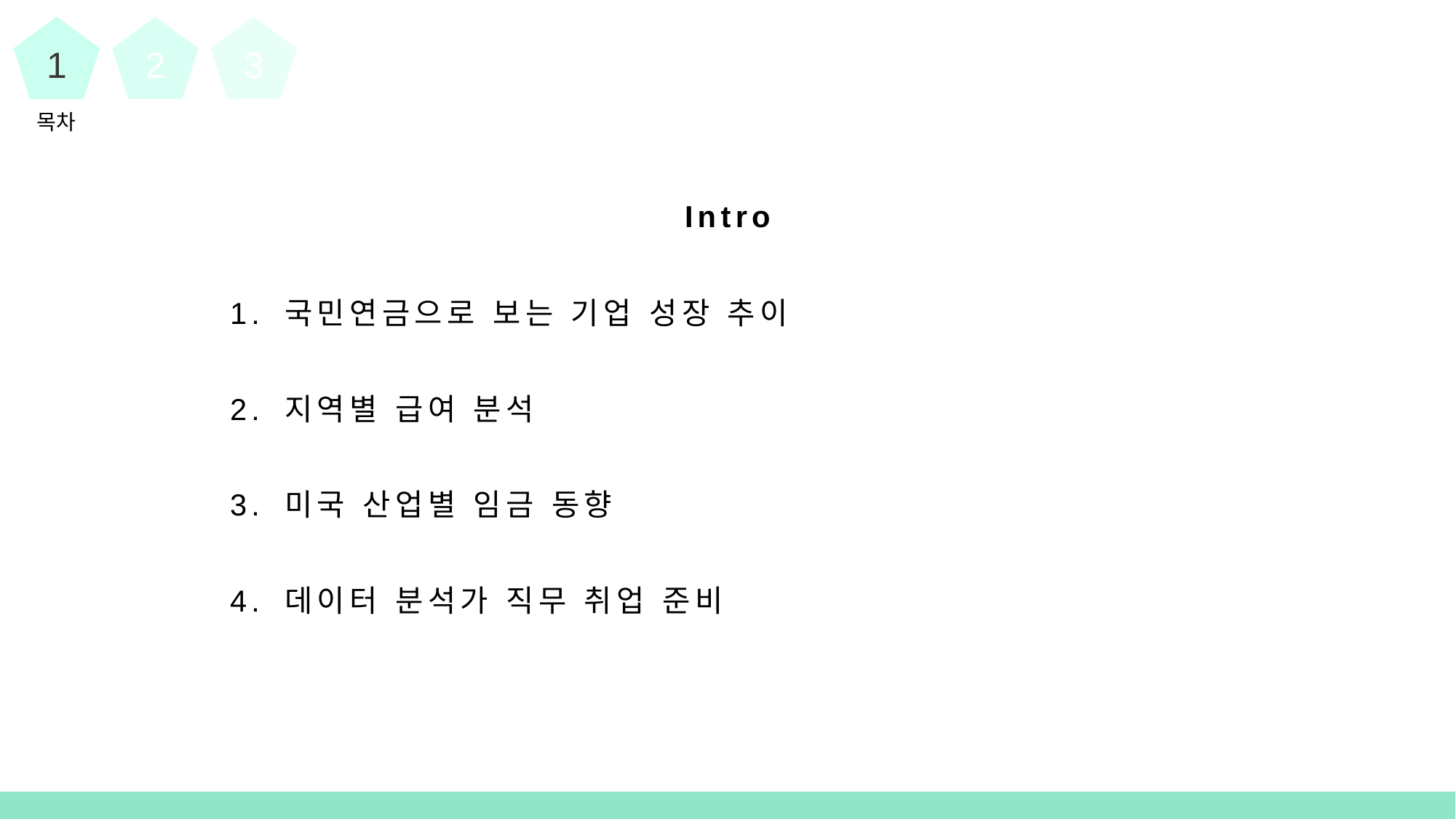

1
2
3
목차
Intro
1. 국민연금으로 보는 기업 성장 추이

2. 지역별 급여 분석

3. 미국 산업별 임금 동향

4. 데이터 분석가 직무 취업 준비